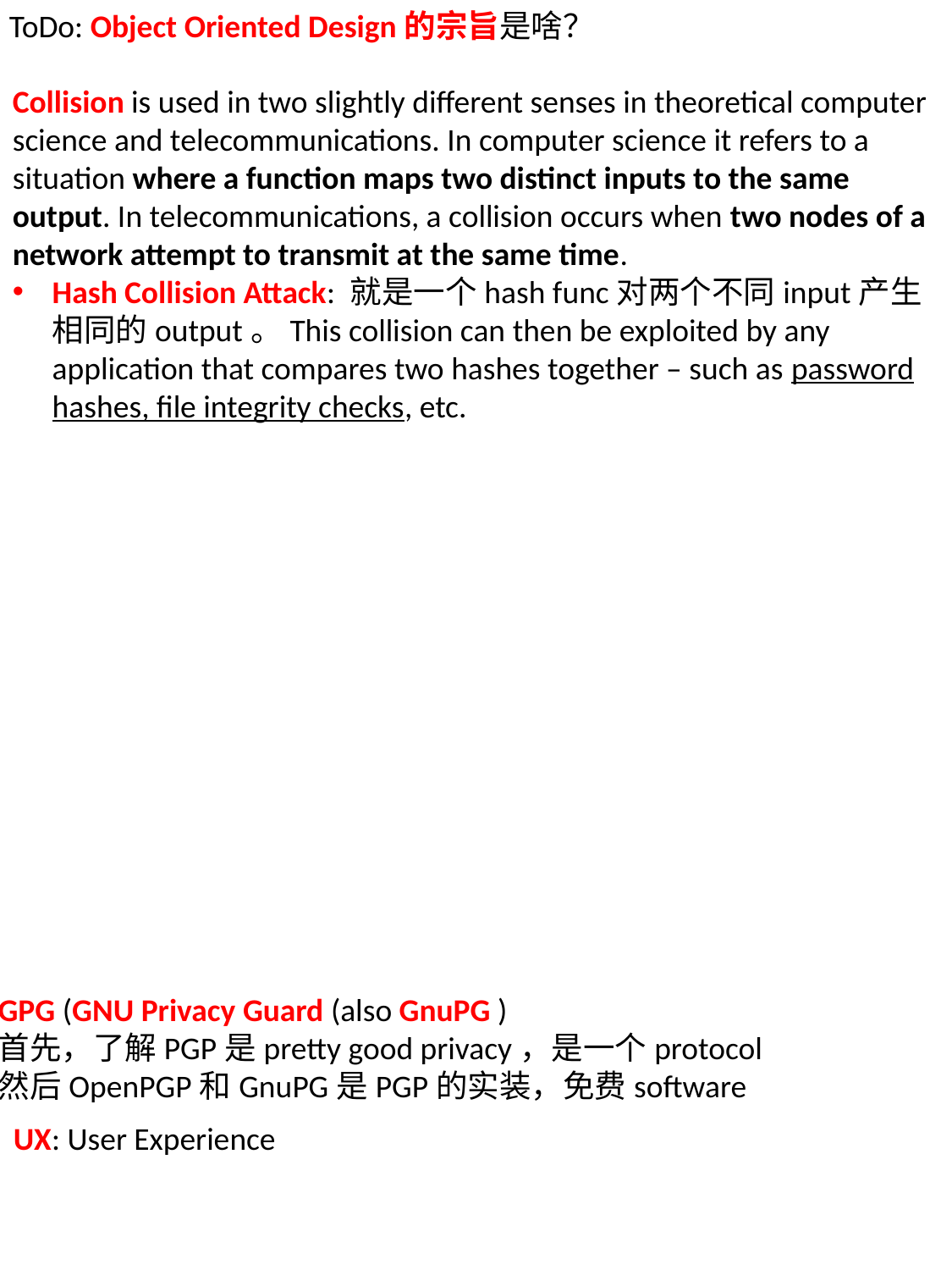

ToDo: Object Oriented Design的宗旨是啥？
Collision is used in two slightly different senses in theoretical computer science and telecommunications. In computer science it refers to a situation where a function maps two distinct inputs to the same output. In telecommunications, a collision occurs when two nodes of a network attempt to transmit at the same time.
Hash Collision Attack: 就是一个hash func对两个不同input产生相同的output。This collision can then be exploited by any application that compares two hashes together – such as password hashes, file integrity checks, etc.
GPG (GNU Privacy Guard (also GnuPG )
首先，了解PGP是pretty good privacy，是一个protocol
然后OpenPGP和GnuPG是PGP的实装，免费software
UX: User Experience